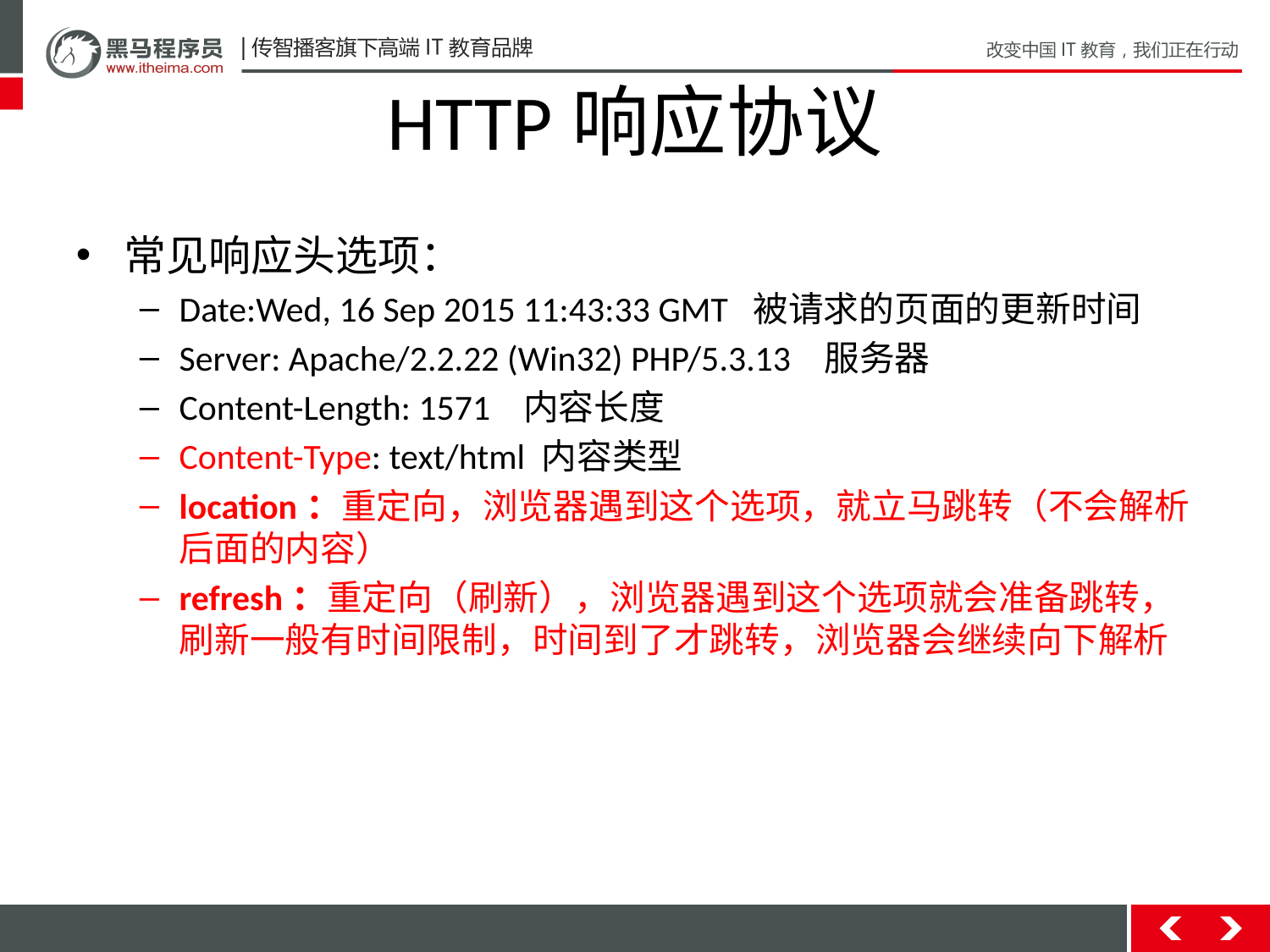

# HTTP响应协议
常见响应头选项：
Date:Wed, 16 Sep 2015 11:43:33 GMT  被请求的页面的更新时间
Server: Apache/2.2.22 (Win32) PHP/5.3.13   服务器
Content-Length: 1571   内容长度
Content-Type: text/html 内容类型
location：重定向，浏览器遇到这个选项，就立马跳转（不会解析后面的内容）
refresh：重定向（刷新），浏览器遇到这个选项就会准备跳转，刷新一般有时间限制，时间到了才跳转，浏览器会继续向下解析